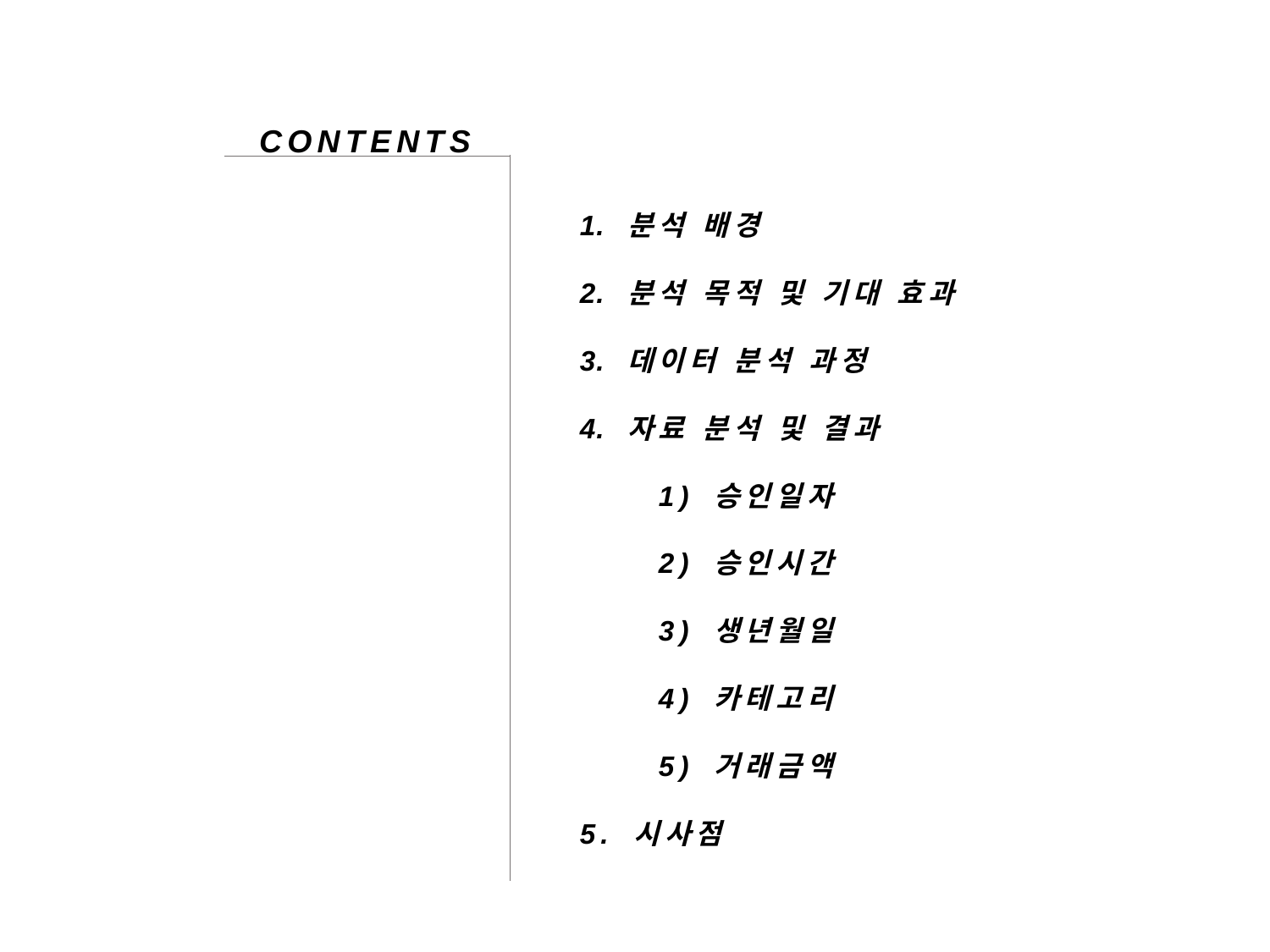

CONTENTS
분석 배경
분석 목적 및 기대 효과
데이터 분석 과정
자료 분석 및 결과
      1) 승인일자
      2) 승인시간
      3) 생년월일
      4) 카테고리
      5) 거래금액
5. 시사점